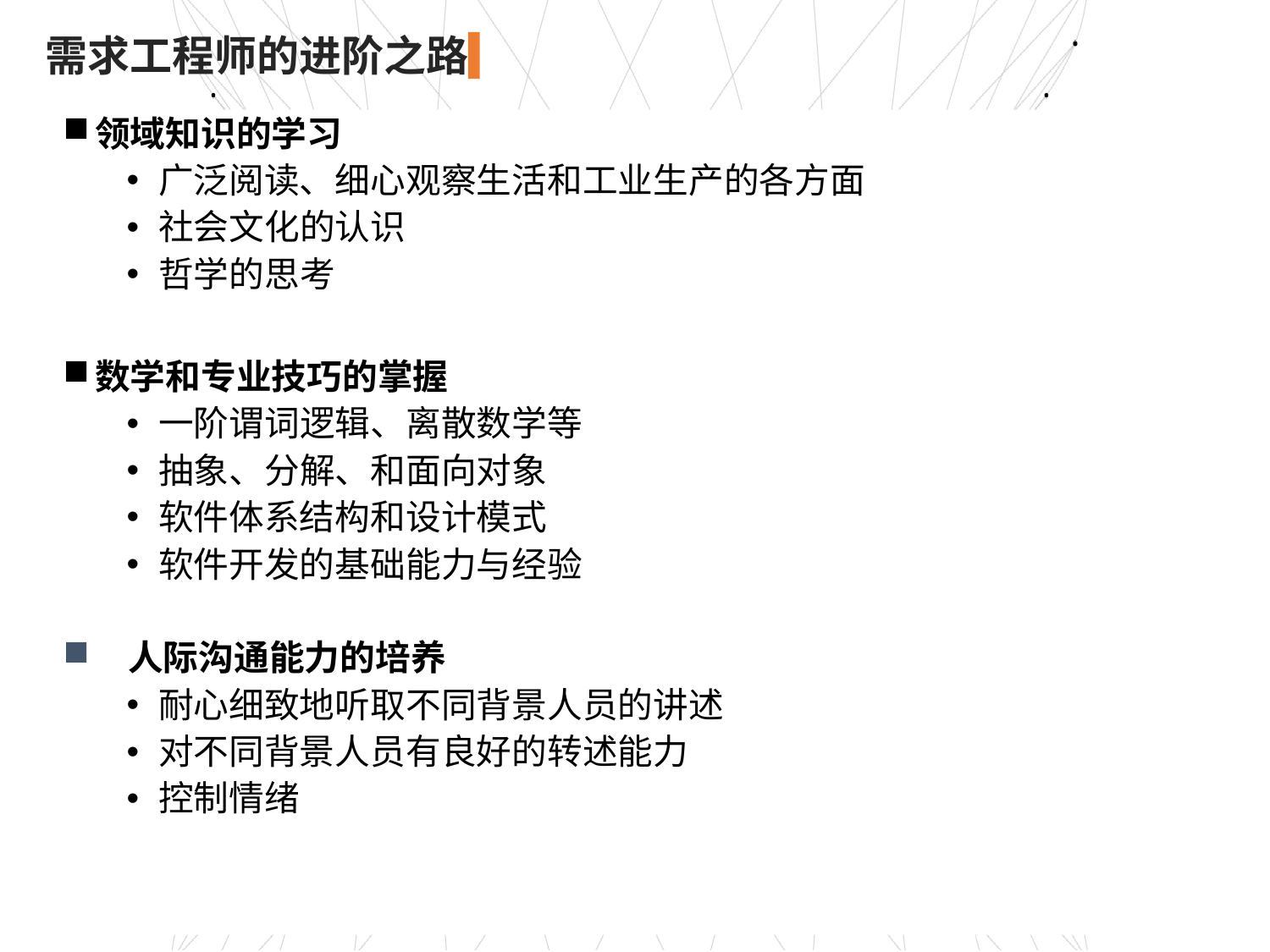

需求工程师的进阶之路

领域知识的学习
广泛阅读、细心观察生活和工业生产的各方面
社会文化的认识
哲学的思考

数学和专业技巧的掌握
一阶谓词逻辑、离散数学等
抽象、分解、和面向对象
软件体系结构和设计模式
软件开发的基础能力与经验

人际沟通能力的培养
耐心细致地听取不同背景人员的讲述
对不同背景人员有良好的转述能力
控制情绪